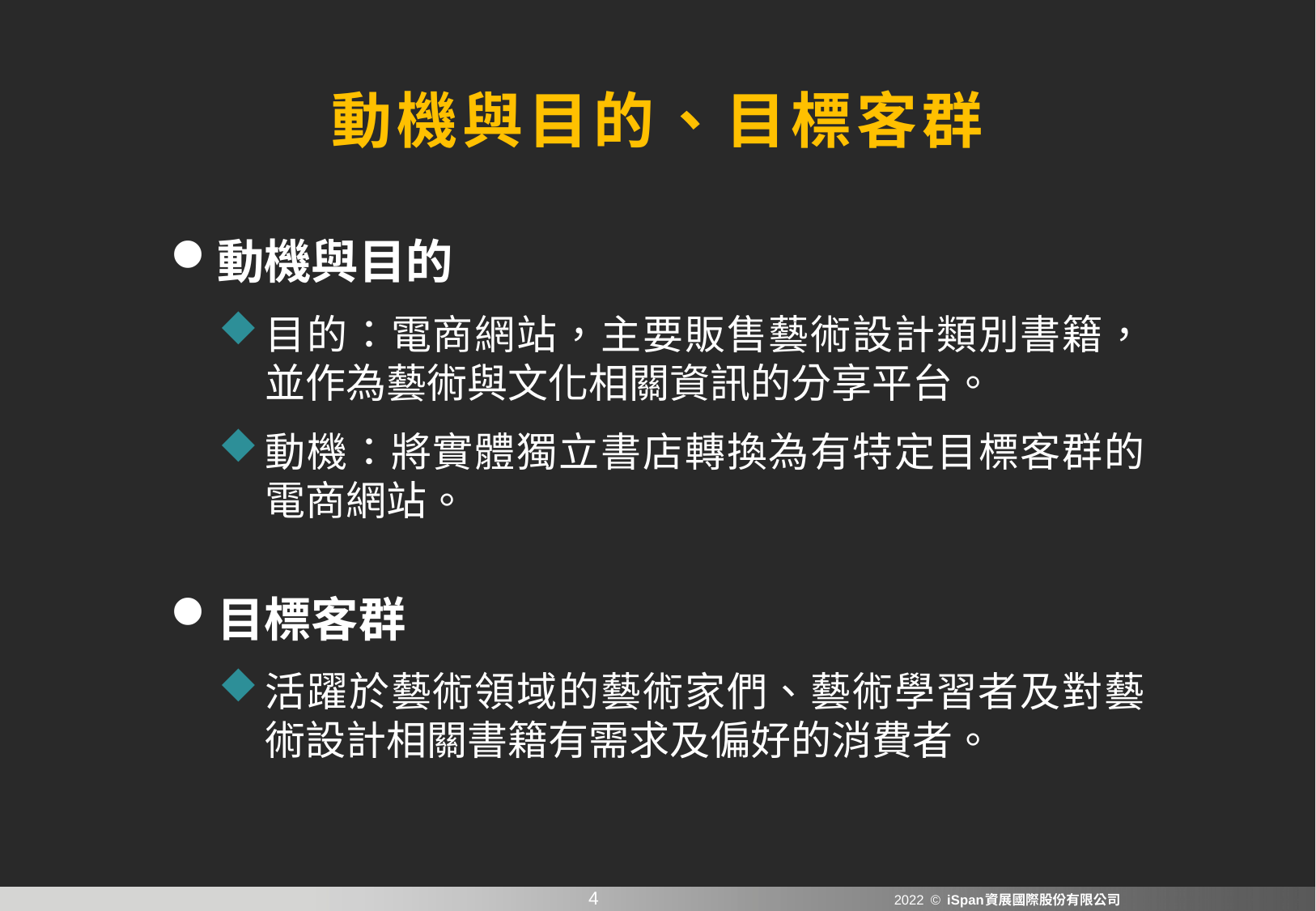

動機與目的、目標客群
動機與目的
目的：電商網站，主要販售藝術設計類別書籍，並作為藝術與文化相關資訊的分享平台。
動機：將實體獨立書店轉換為有特定目標客群的電商網站。
目標客群
活躍於藝術領域的藝術家們、藝術學習者及對藝術設計相關書籍有需求及偏好的消費者。